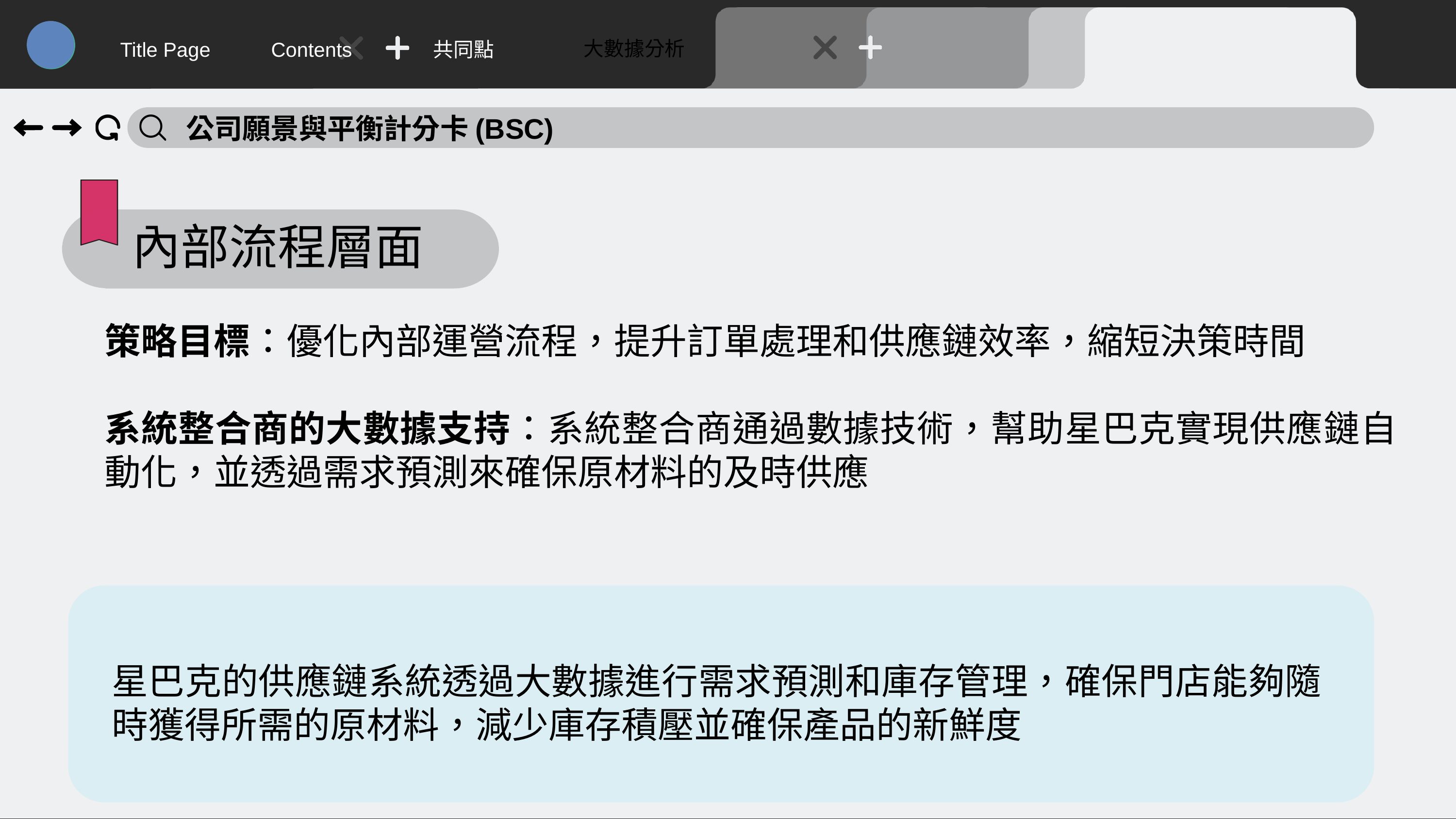

大數據分析
Title Page
Contents
共同點

公司願景與平衡計分卡(BSC)

內部流程層面
策略目標：優化內部運營流程，提升訂單處理和供應鏈效率，縮短決策時間

系統整合商的大數據支持：系統整合商通過數據技術，幫助星巴克實現供應鏈自動化，並透過需求預測來確保原材料的及時供應

星巴克的供應鏈系統透過大數據進行需求預測和庫存管理，確保門店能夠隨時獲得所需的原材料，減少庫存積壓並確保產品的新鮮度
59